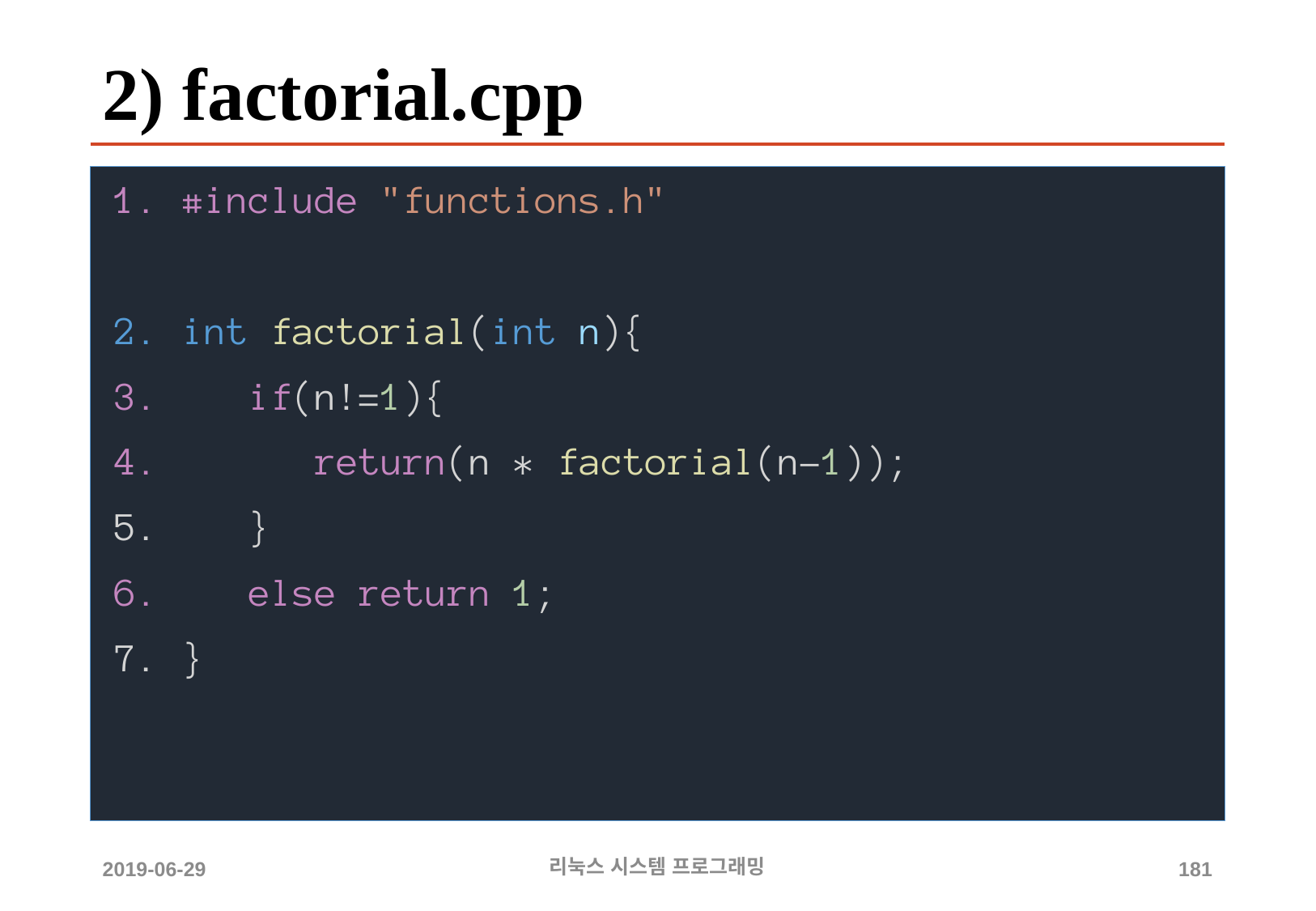

# 2) factorial.cpp
#include "functions.h"

int factorial(int n){
   if(n!=1){
      return(n * factorial(n-1));
   }
   else return 1;
}

2019-06-29
리눅스 시스템 프로그래밍
181